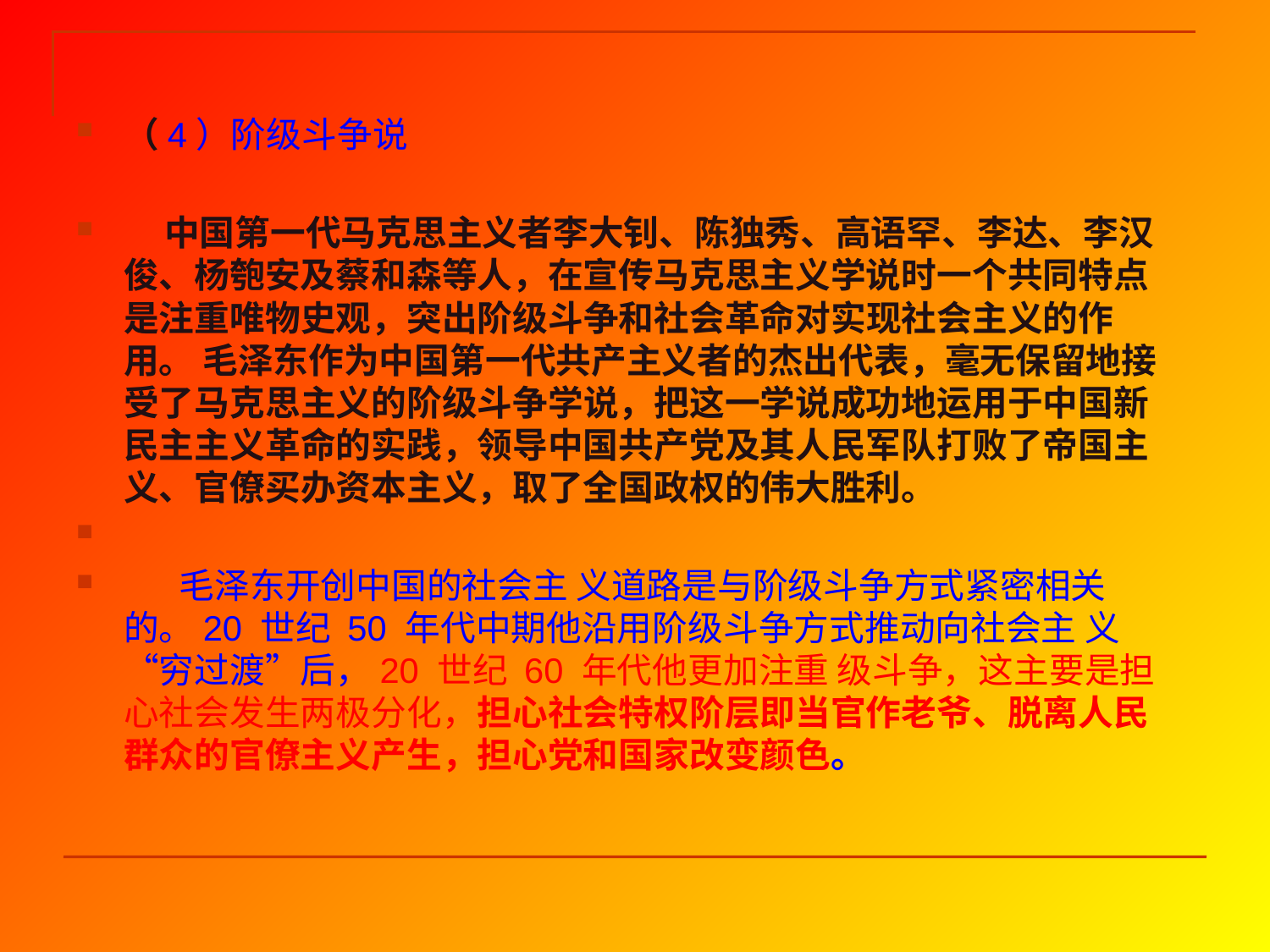

（4）阶级斗争说

    中国第一代马克思主义者李大钊、陈独秀、高语罕、李达、李汉俊、杨匏安及蔡和森等人，在宣传马克思主义学说时一个共同特点是注重唯物史观，突出阶级斗争和社会革命对实现社会主义的作用。 毛泽东作为中国第一代共产主义者的杰出代表，毫无保留地接受了马克思主义的阶级斗争学说，把这一学说成功地运用于中国新民主主义革命的实践，领导中国共产党及其人民军队打败了帝国主义、官僚买办资本主义，取了全国政权的伟大胜利。

      毛泽东开创中国的社会主 义道路是与阶级斗争方式紧密相关的。20 世纪 50 年代中期他沿用阶级斗争方式推动向社会主 义 “穷过渡”后，20 世纪 60 年代他更加注重 级斗争，这主要是担心社会发生两极分化，担心社会特权阶层即当官作老爷、脱离人民群众的官僚主义产生，担心党和国家改变颜色。